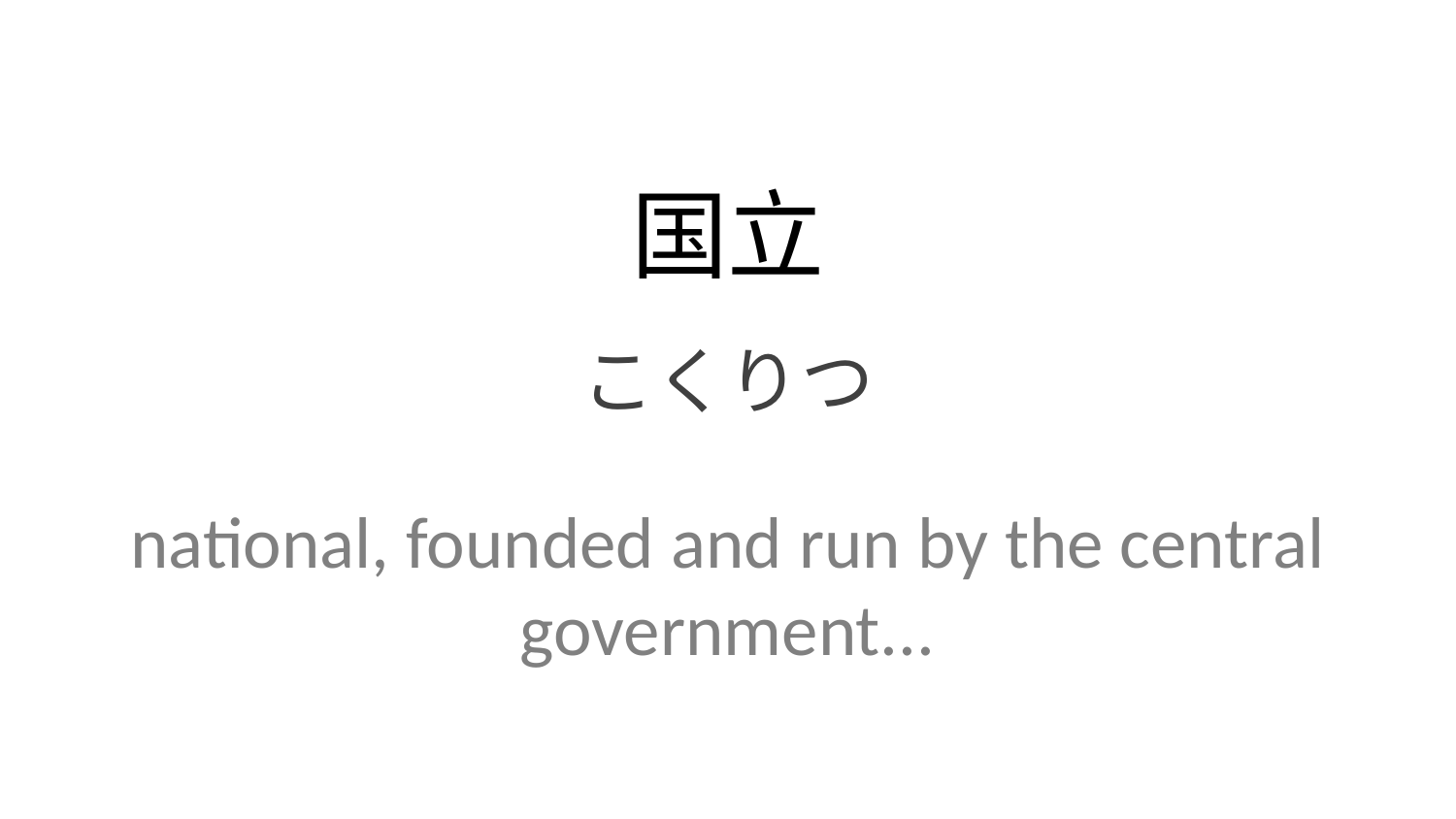

国立

こくりつ
national, founded and run by the central government...